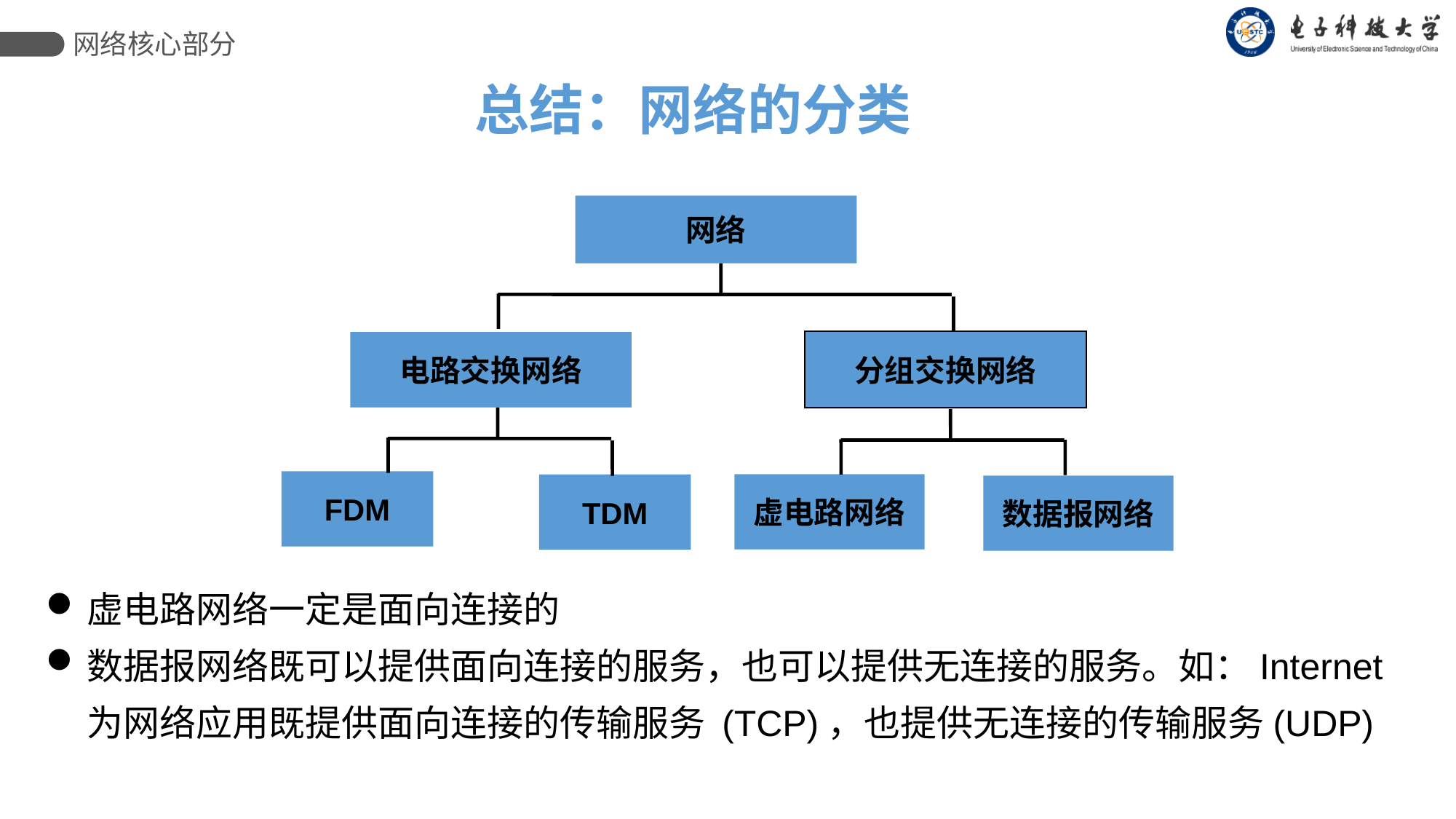

网络核心部分
总结：网络的分类
网络

分组交换网络
电路交换网络

FDM
虚电路网络
TDM
数据报网络
虚电路网络一定是面向连接的
数据报网络既可以提供面向连接的服务，也可以提供无连接的服务。如：Internet为网络应用既提供面向连接的传输服务 (TCP)，也提供无连接的传输服务(UDP)